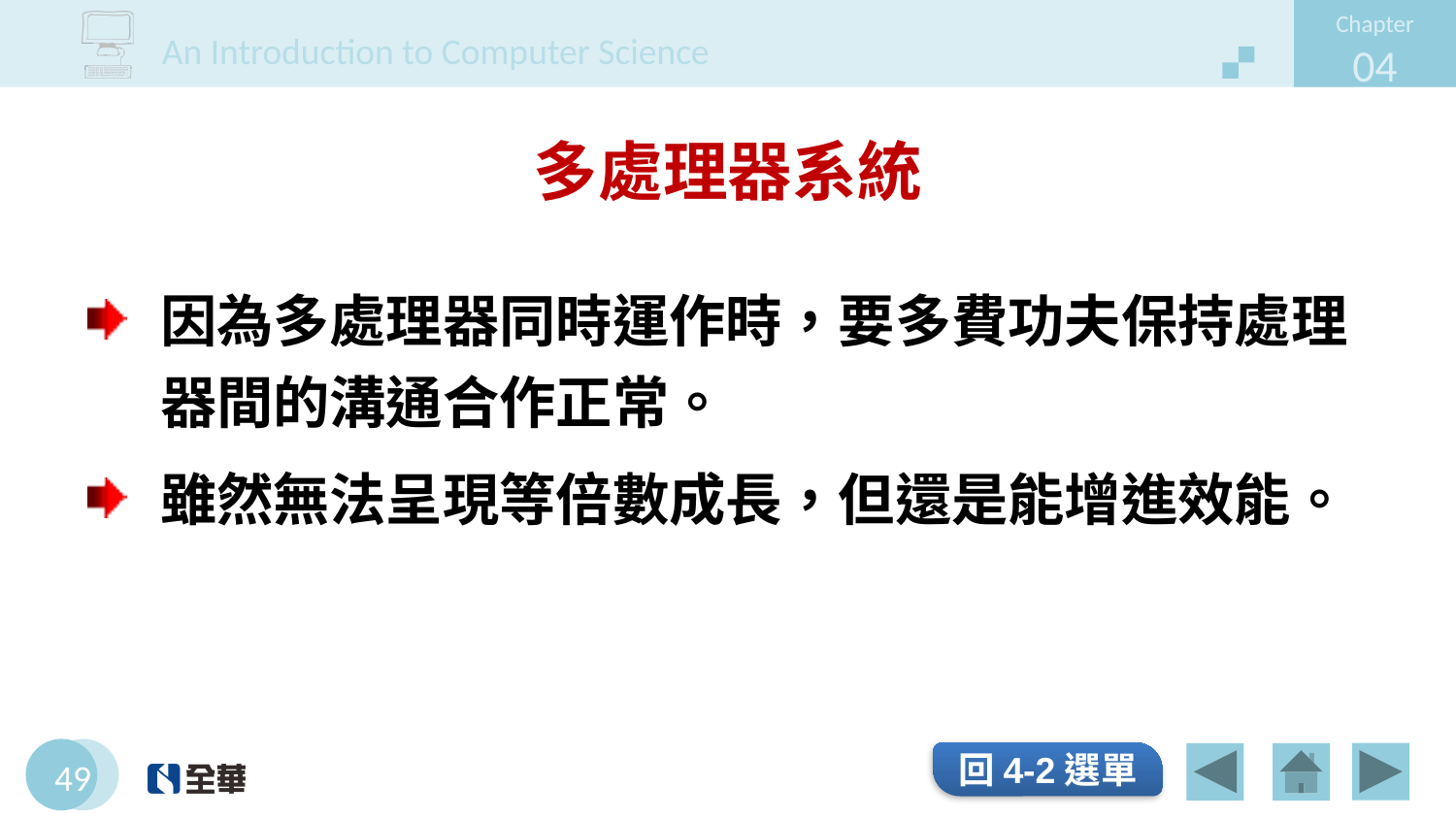

# 多處理器系統
因為多處理器同時運作時，要多費功夫保持處理器間的溝通合作正常。
雖然無法呈現等倍數成長，但還是能增進效能。

回4-2選單